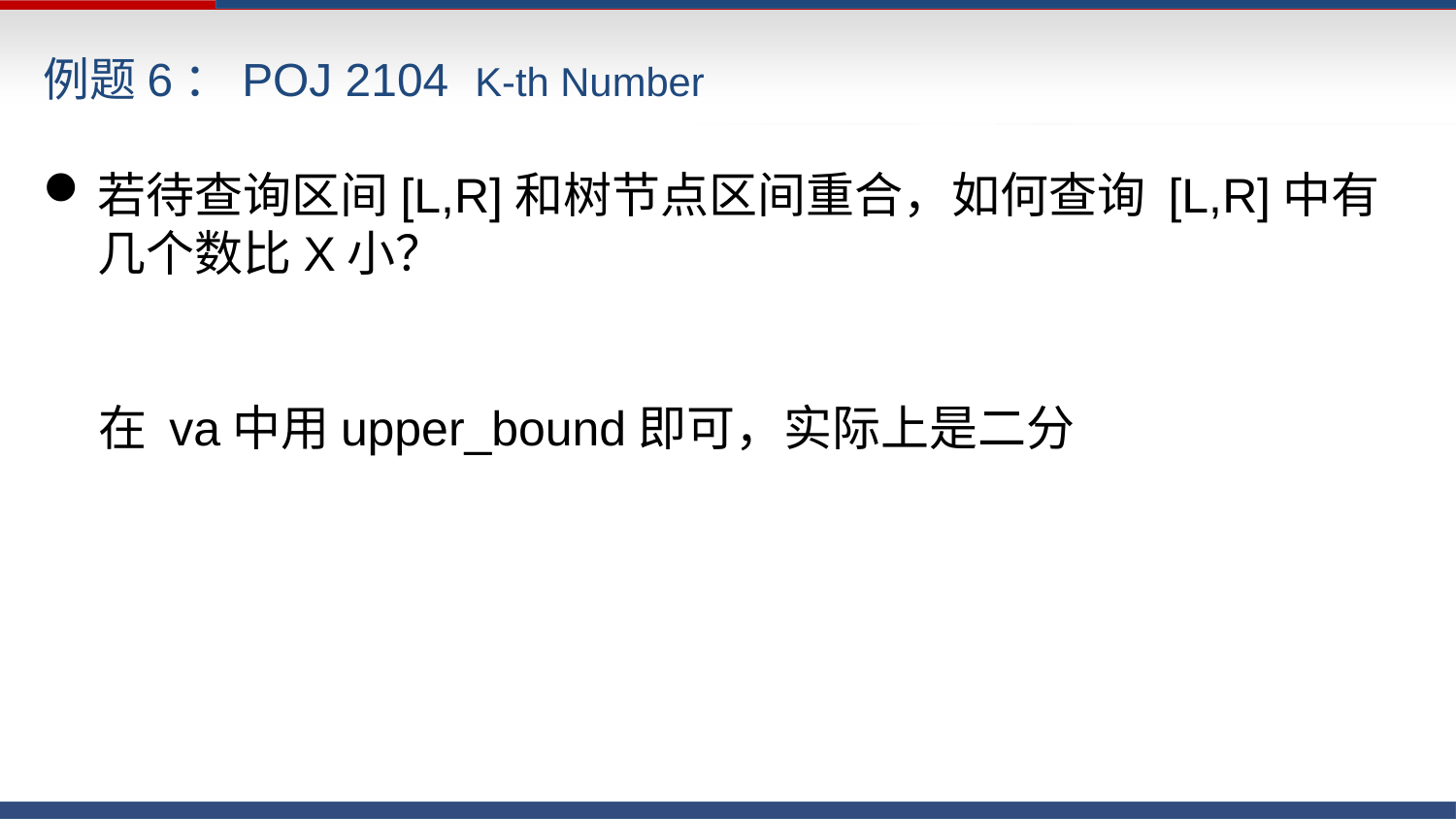

例题6：POJ 2104  K-th Number
若待查询区间[L,R]和树节点区间重合，如何查询 [L,R]中有几个数比X小？

    在 va中用upper_bound即可，实际上是二分